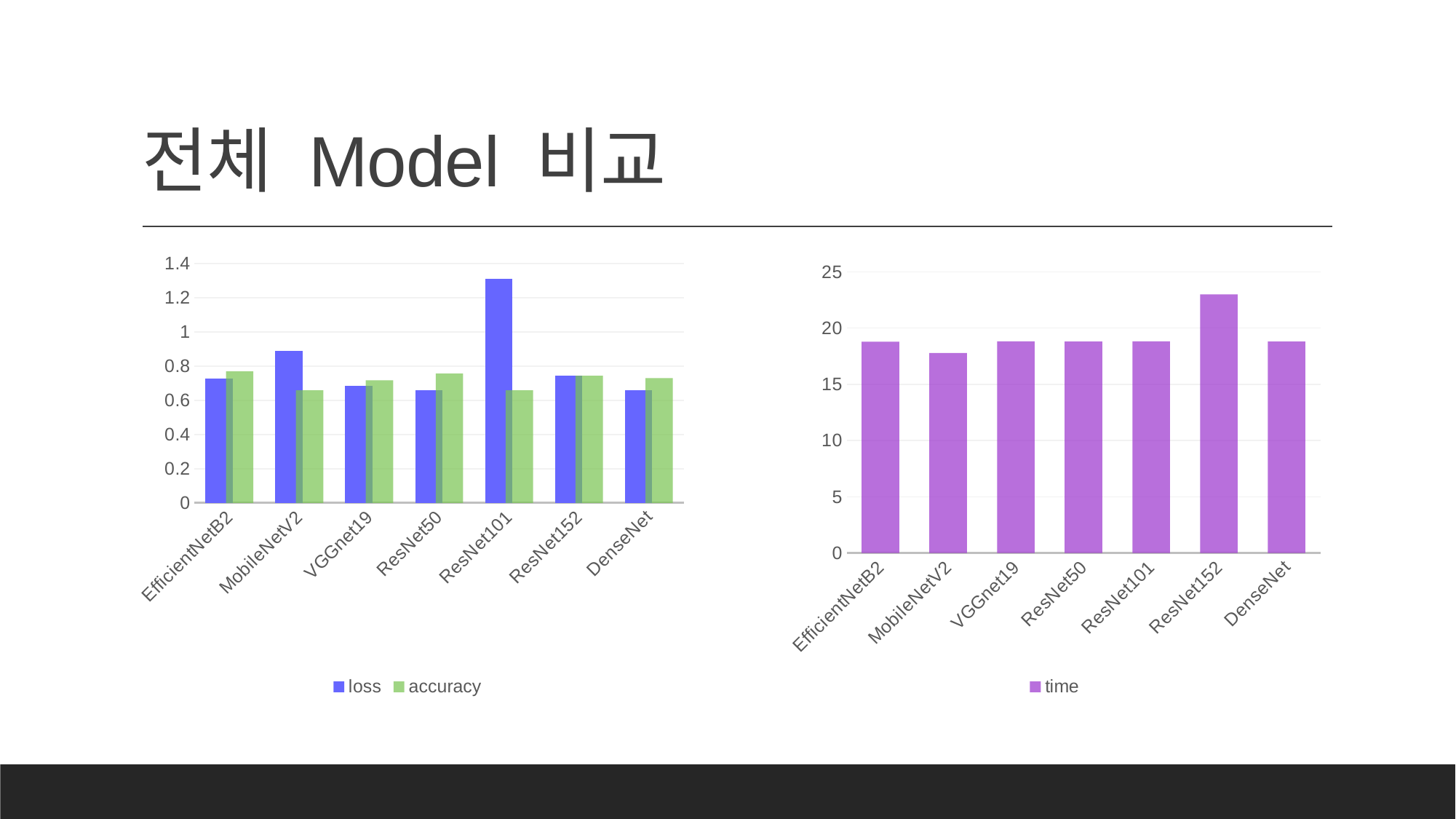

# 전체 Model 비교

### Chart

| Category | loss | accuracy |
|---|---|---|
| EfficientNetB2 | 0.728055775165557 | 0.76973682641983 |
| MobileNetV2 | 0.890576839447021 | 0.657894730567932 |
| VGGnet19 | 0.685409665107727 | 0.717105269432067 |
| ResNet50 | 0.657936096191406 | 0.756578922271728 |
| ResNet101 | 1.30839562416076 | 0.657894730567932 |
| ResNet152 | 0.742177844047546 | 0.743421077728271 |
| DenseNet | 0.660530567169189 | 0.730263173580169 |

### Chart

| Category | time |
|---|---|
| EfficientNetB2 | 18.8 |
| MobileNetV2 | 17.784 |
| VGGnet19 | 18.825 |
| ResNet50 | 18.81 |
| ResNet101 | 18.829 |
| ResNet152 | 22.995 |
| DenseNet | 18.808 |